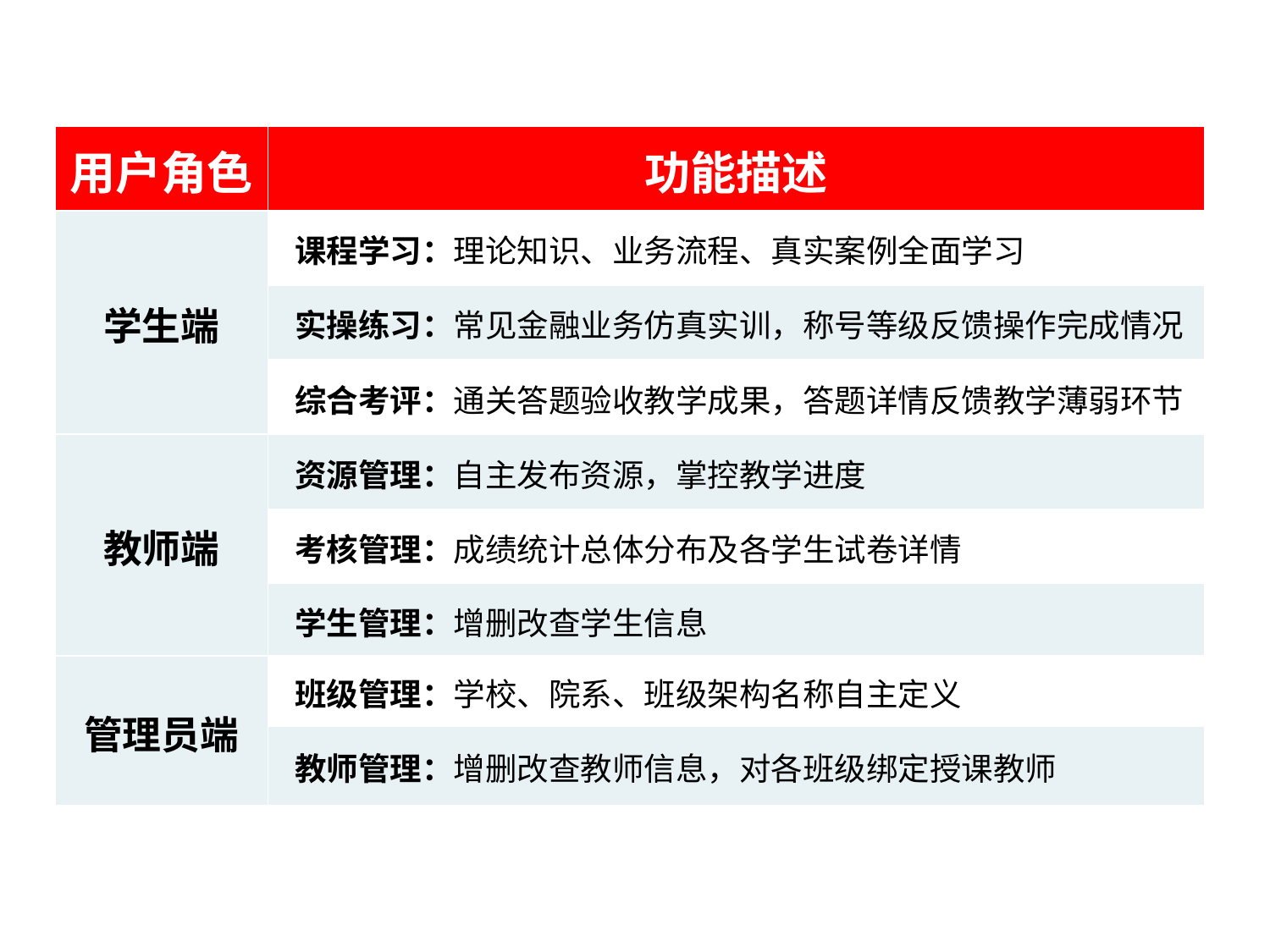

| 用户角色 | 功能描述 |
| --- | --- |
| 学生端 | 课程学习：理论知识、业务流程、真实案例全面学习 |
|  | 实操练习：常见金融业务仿真实训，称号等级反馈操作完成情况 |
|  | 综合考评：通关答题验收教学成果，答题详情反馈教学薄弱环节 |
| 教师端 | 资源管理：自主发布资源，掌控教学进度 |
|  | 考核管理：成绩统计总体分布及各学生试卷详情 |
|  | 学生管理：增删改查学生信息 |
| 管理员端 | 班级管理：学校、院系、班级架构名称自主定义 |
|  | 教师管理：增删改查教师信息，对各班级绑定授课教师 |